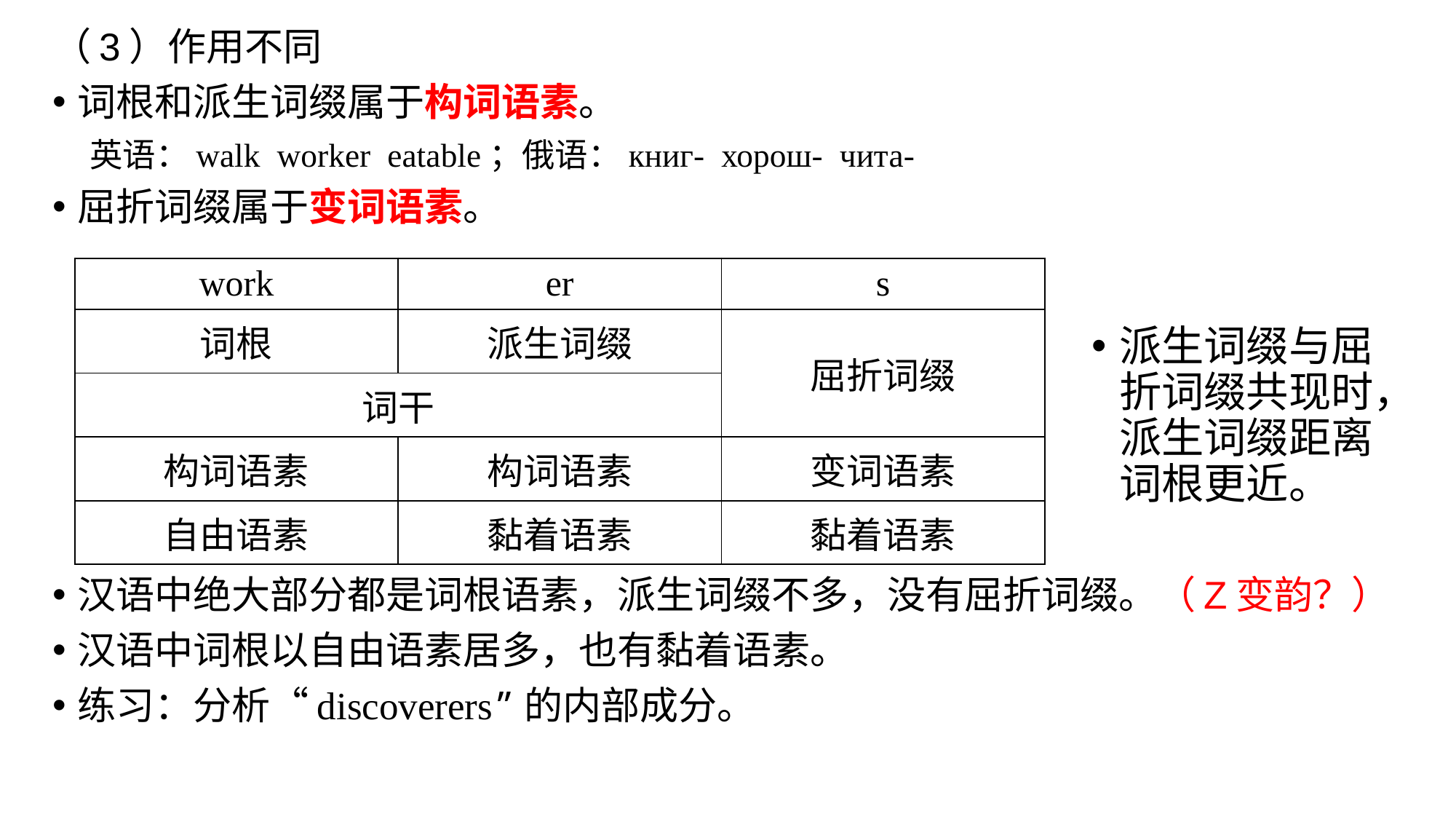

（3）作用不同
词根和派生词缀属于构词语素。
    英语：walk  worker  eatable；俄语：книг-  хорош-  чита-
屈折词缀属于变词语素。

汉语中绝大部分都是词根语素，派生词缀不多，没有屈折词缀。（Z变韵？）
汉语中词根以自由语素居多，也有黏着语素。
练习：分析“discoverers”的内部成分。

| work | er | s |
| --- | --- | --- |
| 词根 | 派生词缀 | 屈折词缀 |
| 词干 |  | 词尾 |
| 构词语素 | 构词语素 | 变词语素 |
| 自由语素 | 黏着语素 | 黏着语素 |
派生词缀与屈折词缀共现时，派生词缀距离词根更近。